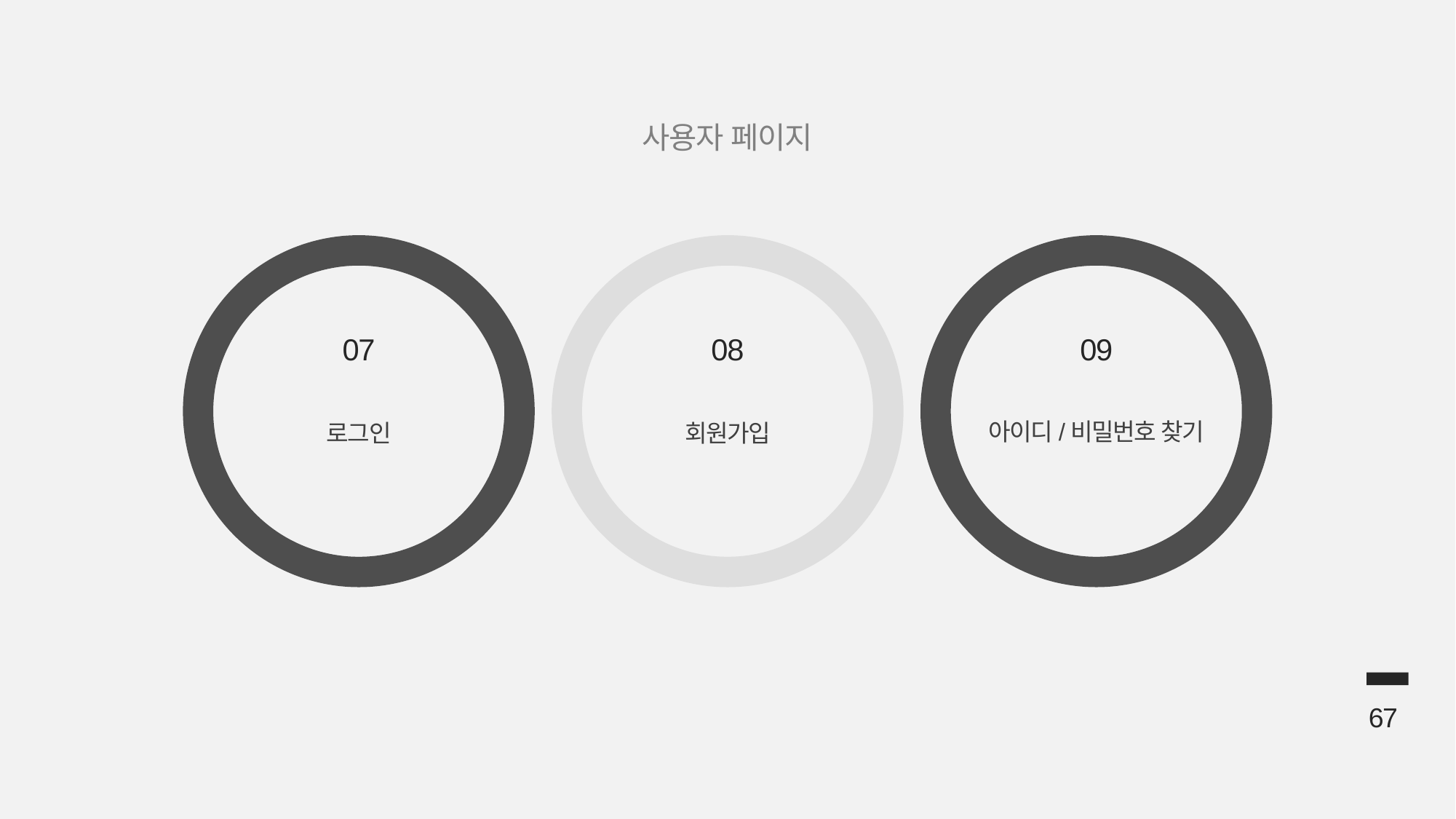

사용자 페이지

07
로그인
08
회원가입
09
아이디/비밀번호 찾기

67